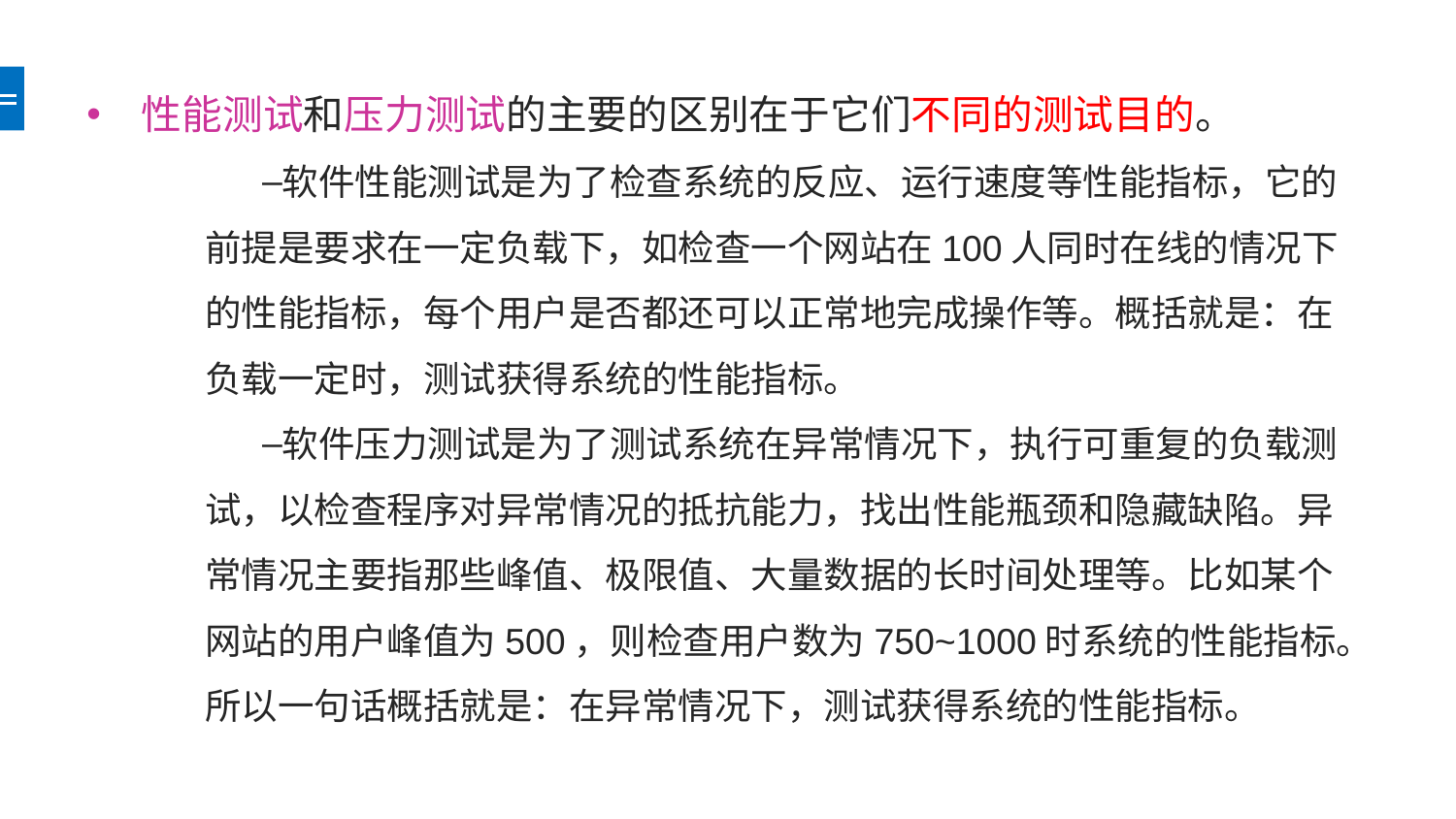

性能测试和压力测试的主要的区别在于它们不同的测试目的。
软件性能测试是为了检查系统的反应、运行速度等性能指标，它的前提是要求在一定负载下，如检查一个网站在100人同时在线的情况下的性能指标，每个用户是否都还可以正常地完成操作等。概括就是：在负载一定时，测试获得系统的性能指标。
软件压力测试是为了测试系统在异常情况下，执行可重复的负载测试，以检查程序对异常情况的抵抗能力，找出性能瓶颈和隐藏缺陷。异常情况主要指那些峰值、极限值、大量数据的长时间处理等。比如某个网站的用户峰值为500，则检查用户数为750~1000时系统的性能指标。所以一句话概括就是：在异常情况下，测试获得系统的性能指标。